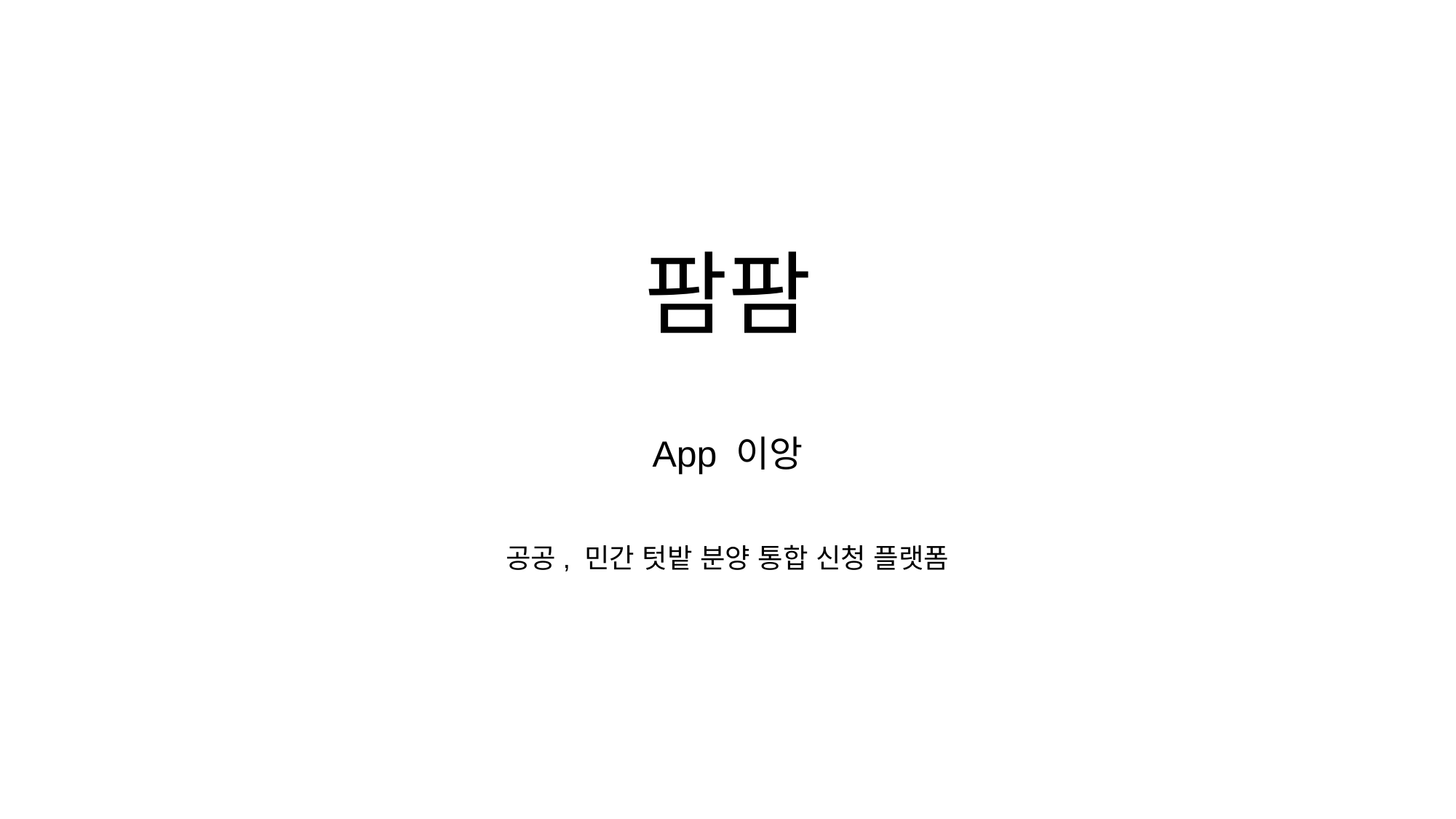

# 팜팜
App 이앙

공공, 민간 텃밭 분양 통합 신청 플랫폼